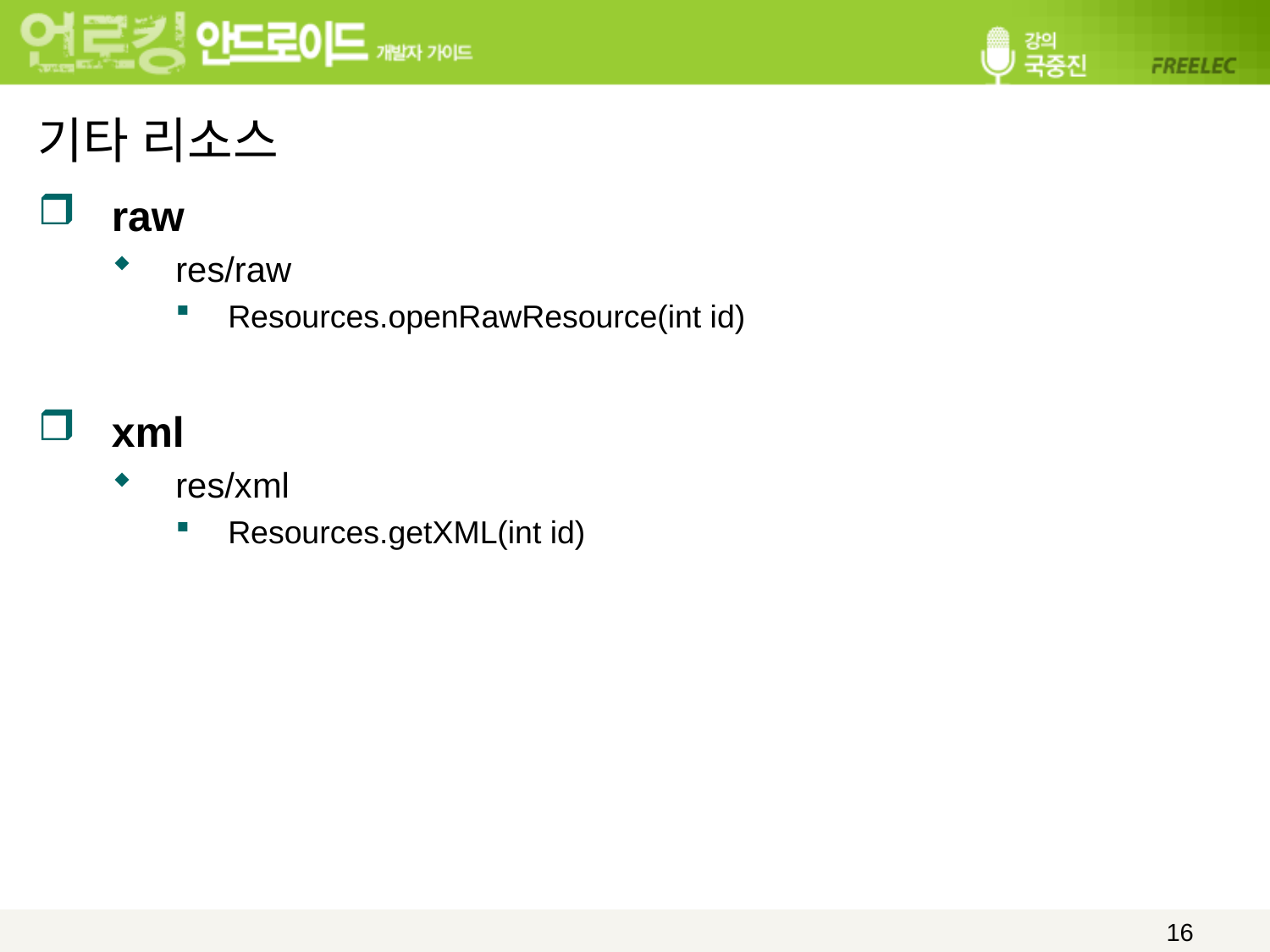

# 기타 리소스
raw
res/raw
Resources.openRawResource(int id)

xml
res/xml
Resources.getXML(int id)
16